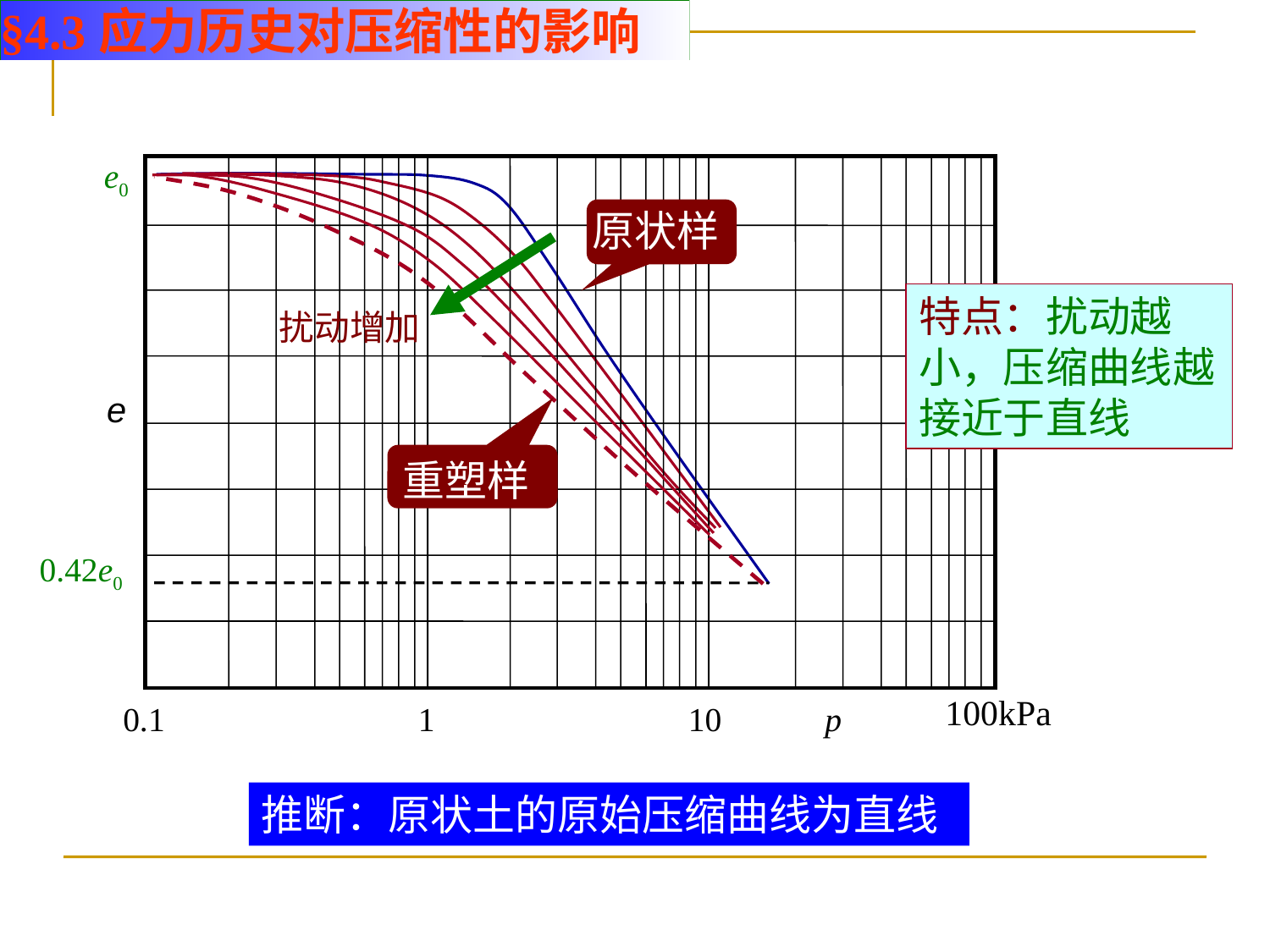

§4.3应力历史对压缩性的影响
e0

0.1                              1                              10            p

原状样

特点：扰动越小，压缩曲线越接近于直线
扰动增加
e
重塑样
0.42e0

100kPa
推断：原状土的原始压缩曲线为直线
27